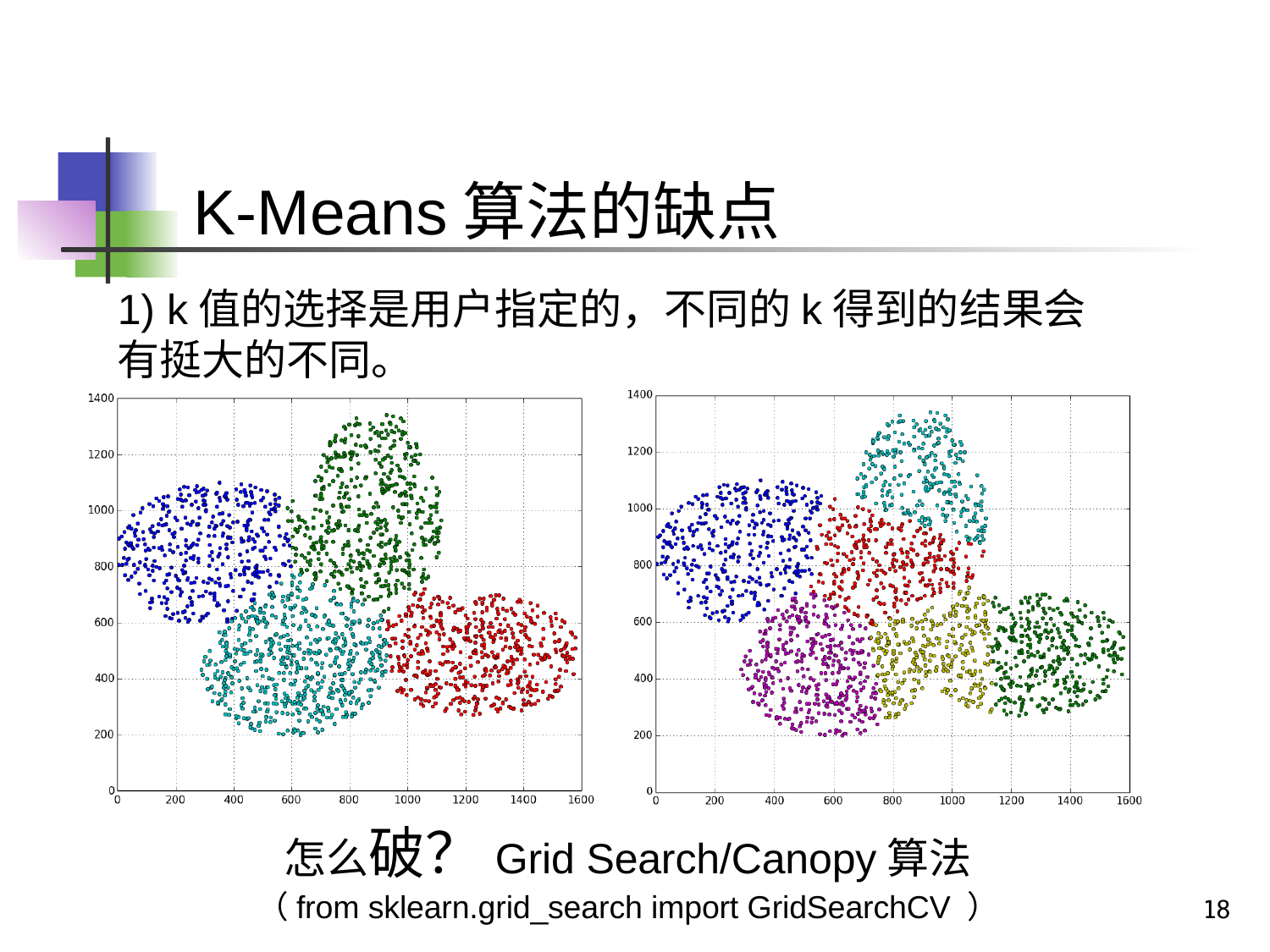

K-Means算法的缺点
1) k值的选择是用户指定的，不同的k得到的结果会有挺大的不同。

怎么破？Grid Search/Canopy算法
（from sklearn.grid_search import GridSearchCV ）
18